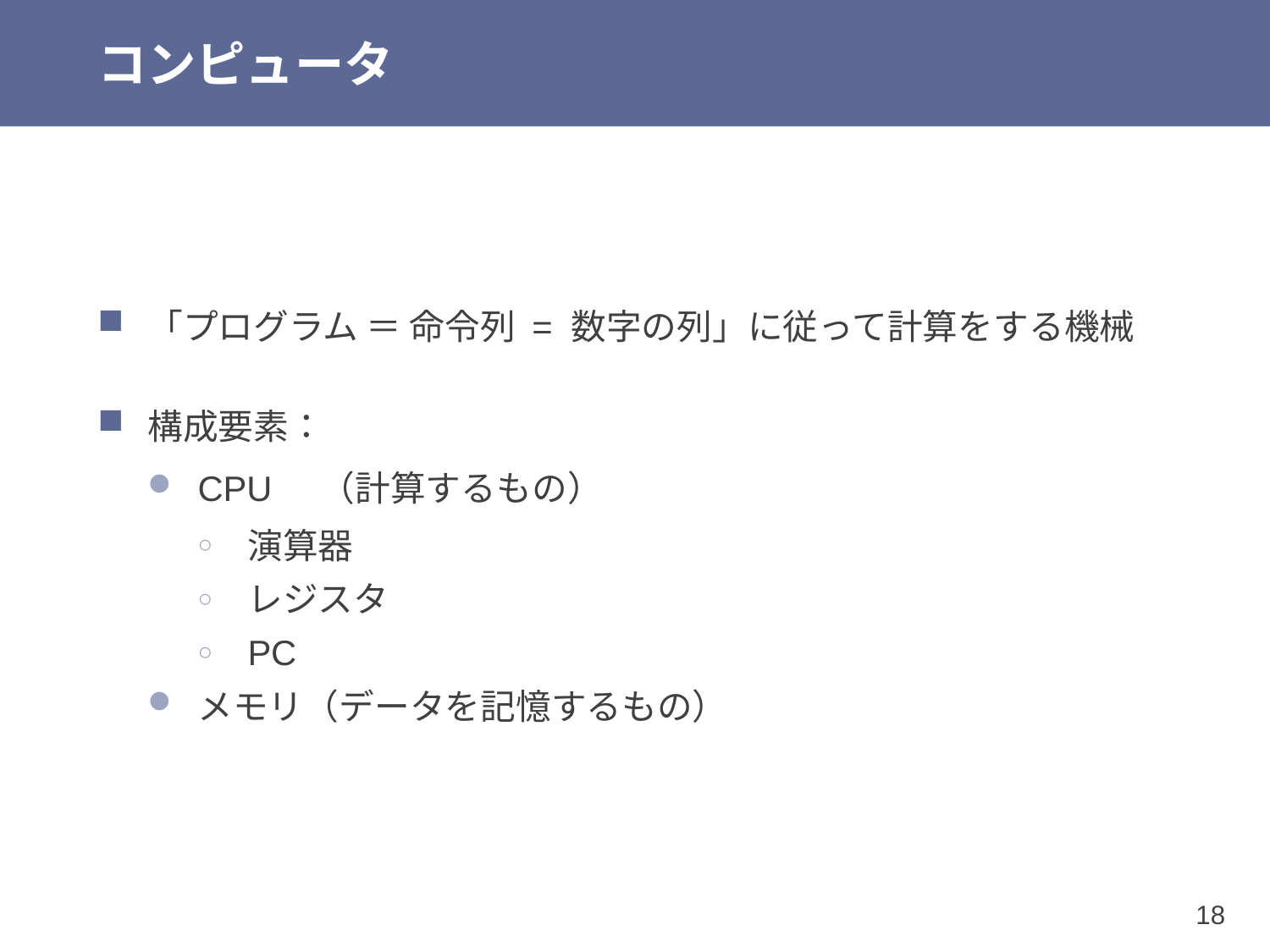

# コンピュータ
「プログラム ＝ 命令列 = 数字の列」に従って計算をする機械
構成要素：
CPU    （計算するもの）
演算器
レジスタ
PC
メモリ（データを記憶するもの）